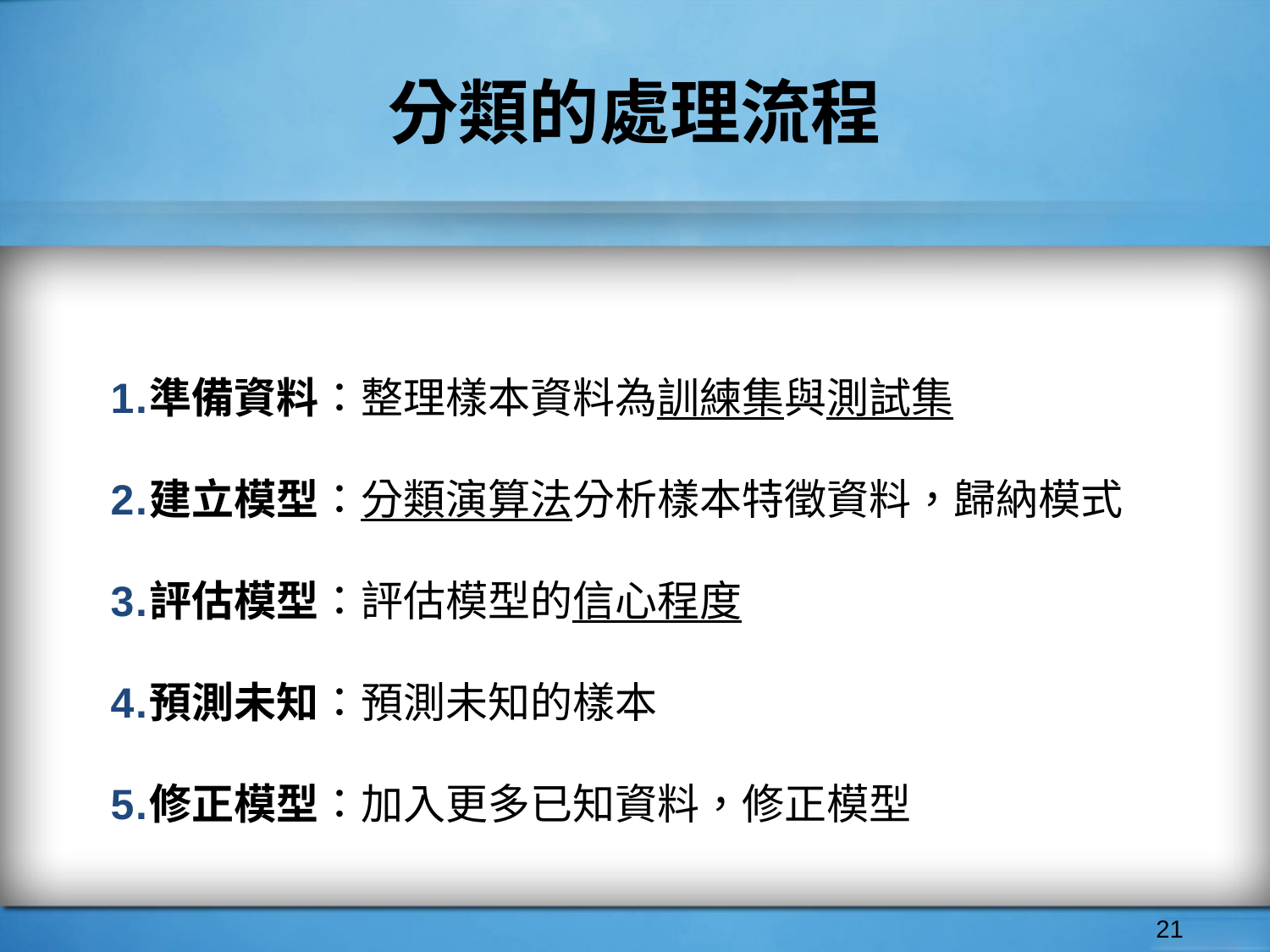

# 分類的處理流程
準備資料：整理樣本資料為訓練集與測試集
建立模型：分類演算法分析樣本特徵資料，歸納模式
評估模型：評估模型的信心程度
預測未知：預測未知的樣本
修正模型：加入更多已知資料，修正模型
21